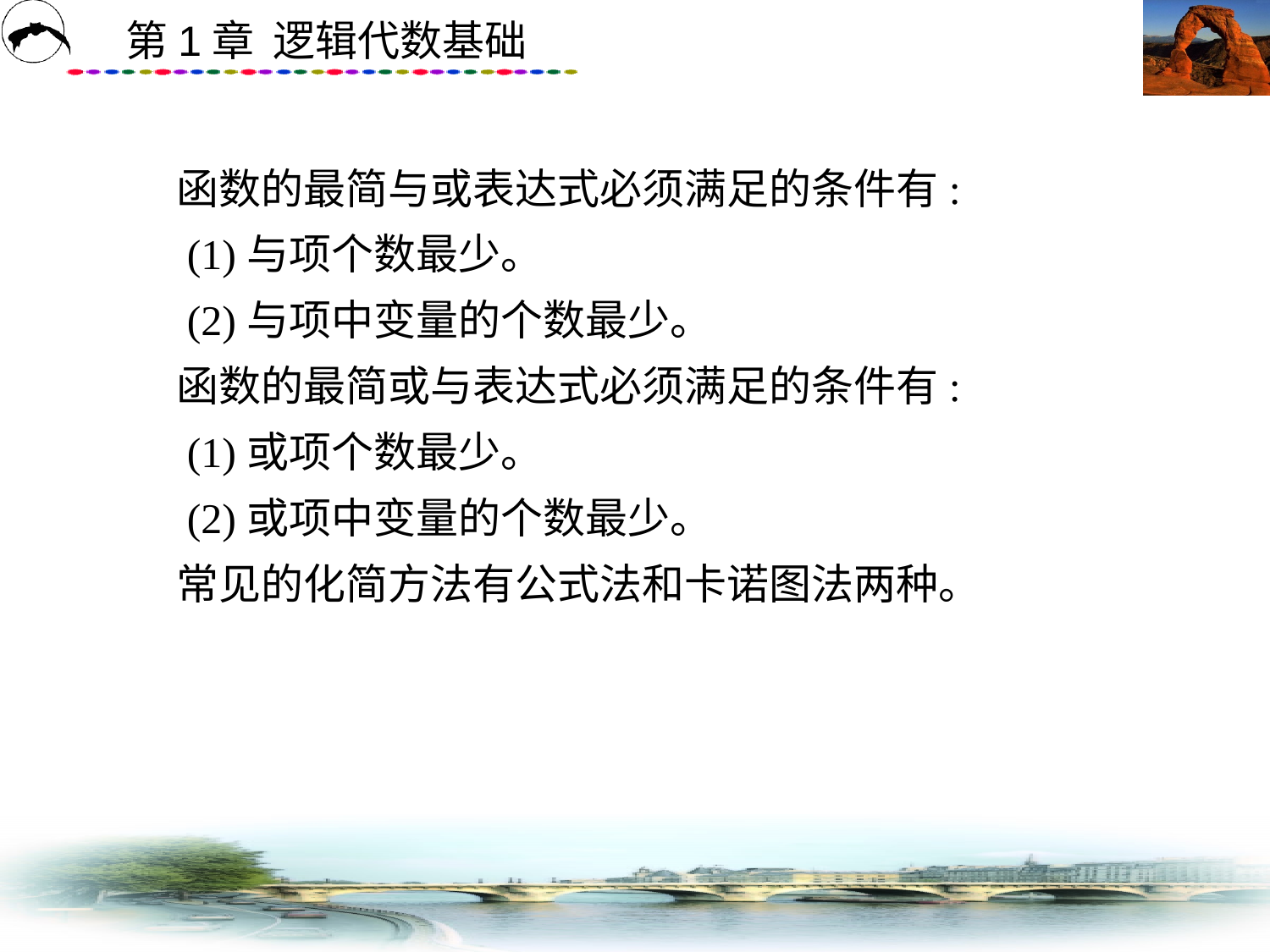

# 函数的最简与或表达式必须满足的条件有: 　　(1)与项个数最少。 　　(2)与项中变量的个数最少。 　　函数的最简或与表达式必须满足的条件有: 　　(1)或项个数最少。 　　(2)或项中变量的个数最少。 　　常见的化简方法有公式法和卡诺图法两种。